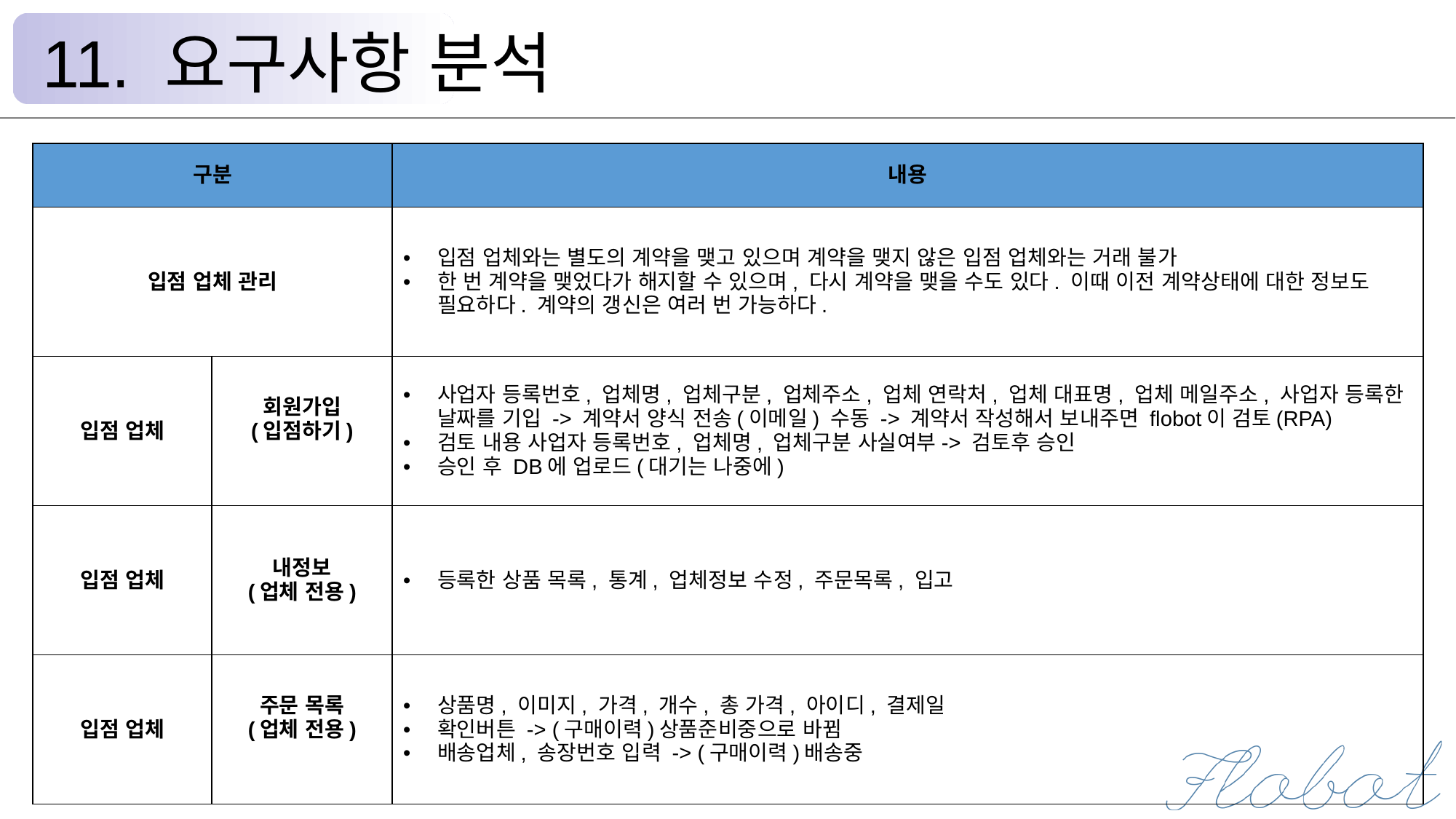

11. 요구사항 분석

| 구분 |  | 내용 |
| --- | --- | --- |
| 입점 업체 관리 |  | 입점 업체와는 별도의 계약을 맺고 있으며 계약을 맺지 않은 입점 업체와는 거래 불가 한 번 계약을 맺었다가 해지할 수 있으며, 다시 계약을 맺을 수도 있다. 이때 이전 계약상태에 대한 정보도 필요하다. 계약의 갱신은 여러 번 가능하다. |
| 입점 업체 | 회원가입 (입점하기) | 사업자 등록번호, 업체명, 업체구분, 업체주소, 업체 연락처, 업체 대표명, 업체 메일주소, 사업자 등록한 날짜를 기입 -> 계약서 양식 전송(이메일) 수동 -> 계약서 작성해서 보내주면 flobot이 검토(RPA) 검토 내용 사업자 등록번호, 업체명, 업체구분 사실여부-> 검토후 승인 승인 후 DB에 업로드(대기는 나중에) |
| 입점 업체 | 내정보 (업체 전용) | 등록한 상품 목록, 통계, 업체정보 수정, 주문목록, 입고 |
| 입점 업체 | 주문 목록 (업체 전용) | 상품명, 이미지, 가격, 개수, 총 가격, 아이디, 결제일 확인버튼 -> (구매이력)상품준비중으로 바뀜 배송업체, 송장번호 입력 -> (구매이력)배송중 |